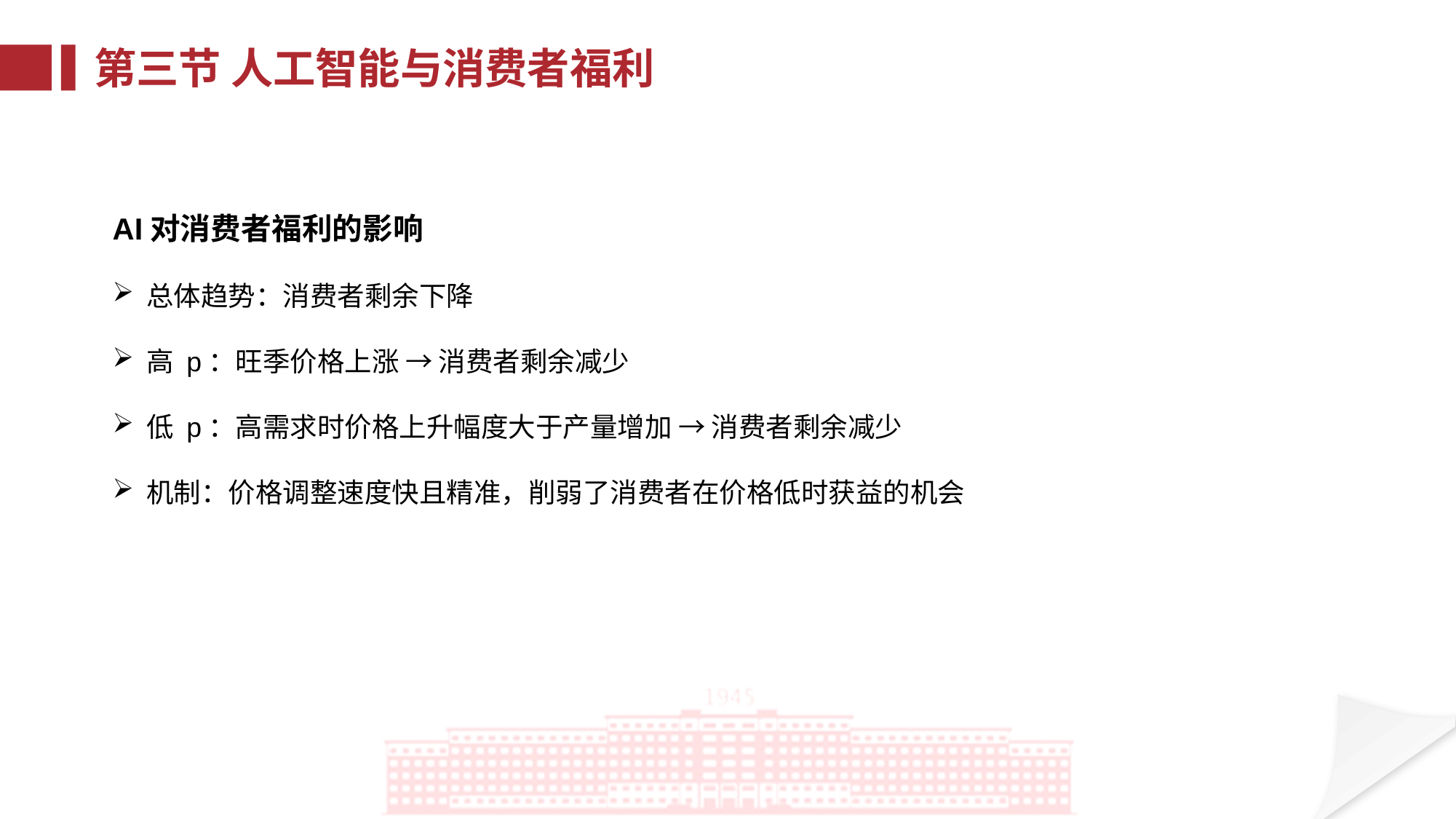

第三节 人工智能与消费者福利

AI对消费者福利的影响
总体趋势：消费者剩余下降
高 p：旺季价格上涨 → 消费者剩余减少
低 p：高需求时价格上升幅度大于产量增加 → 消费者剩余减少
机制：价格调整速度快且精准，削弱了消费者在价格低时获益的机会